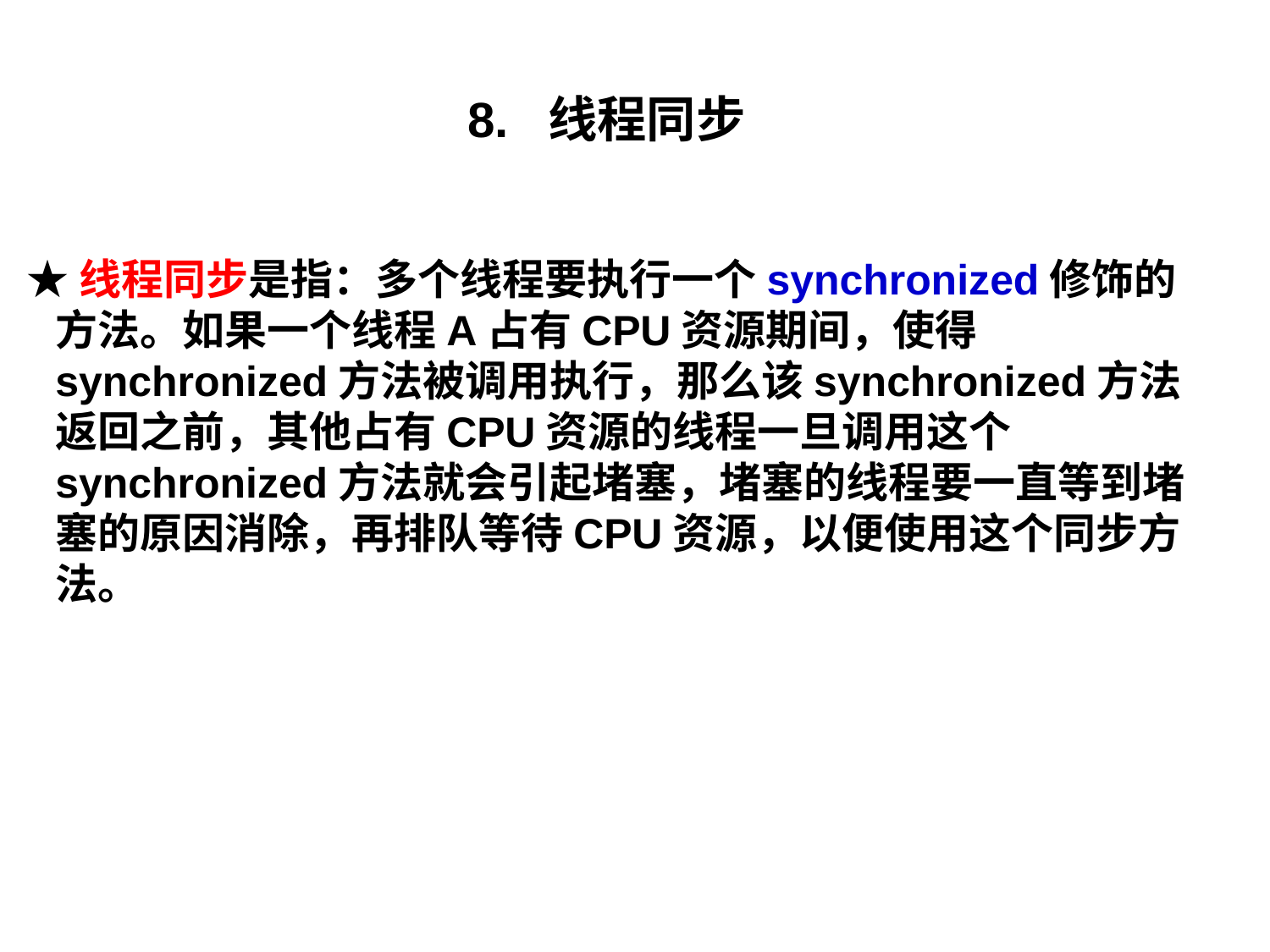

# 8.  线程同步
  ★线程同步是指：多个线程要执行一个synchronized修饰的方法。如果一个线程A占有CPU资源期间，使得synchronized方法被调用执行，那么该synchronized方法返回之前，其他占有CPU资源的线程一旦调用这个synchronized方法就会引起堵塞，堵塞的线程要一直等到堵塞的原因消除，再排队等待CPU资源，以便使用这个同步方法。